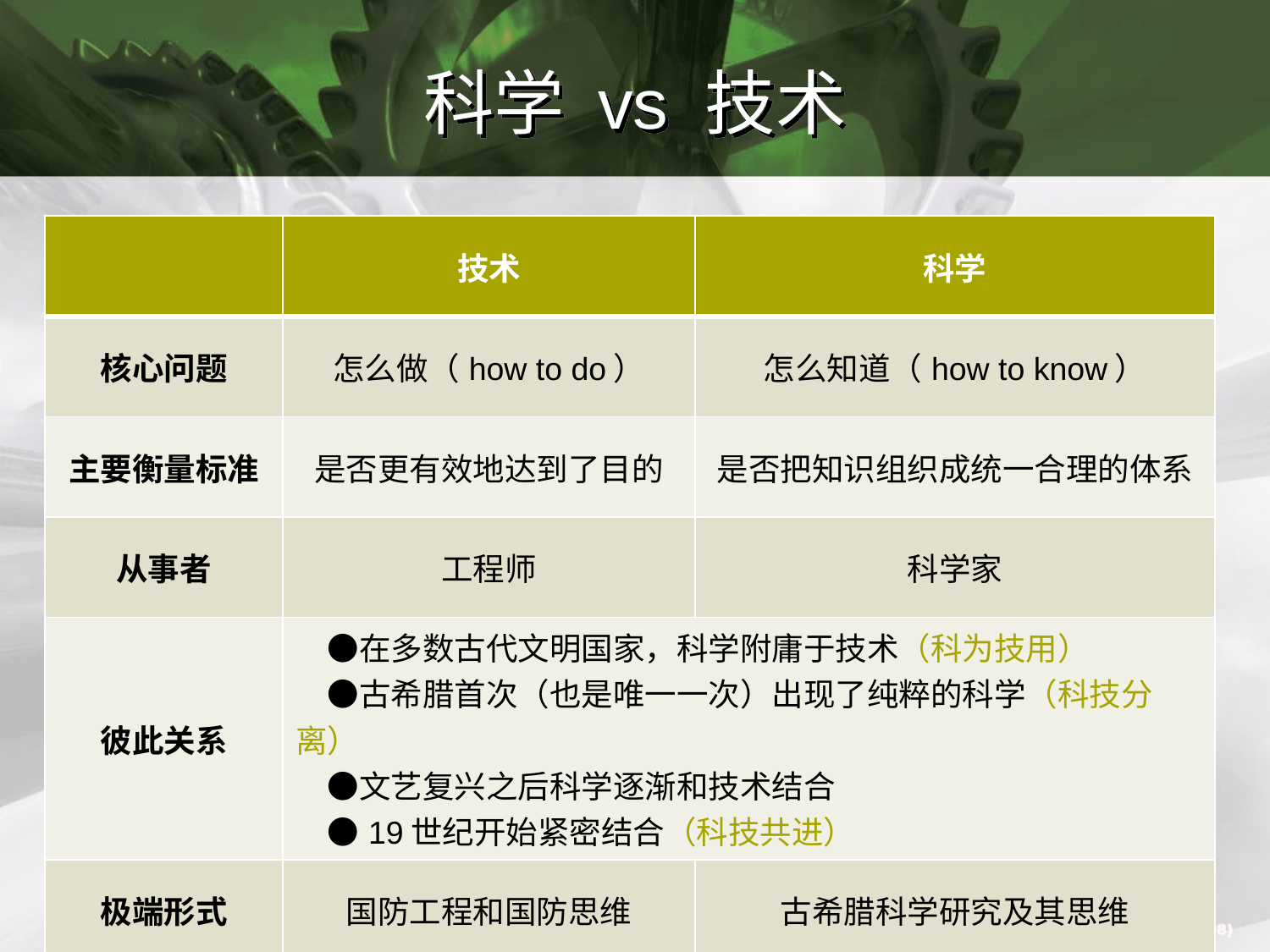

# 科学 vs 技术
|  | 技术 | 科学 |
| --- | --- | --- |
| 核心问题 | 怎么做（how to do） | 怎么知道（how to know） |
| 主要衡量标准 | 是否更有效地达到了目的 | 是否把知识组织成统一合理的体系 |
| 从事者 | 工程师 | 科学家 |
| 彼此关系 | ●在多数古代文明国家，科学附庸于技术（科为技用） 　●古希腊首次（也是唯一一次）出现了纯粹的科学（科技分离） 　●文艺复兴之后科学逐渐和技术结合 　●19世纪开始紧密结合（科技共进） |  |
| 极端形式 | 国防工程和国防思维 | 古希腊科学研究及其思维 |